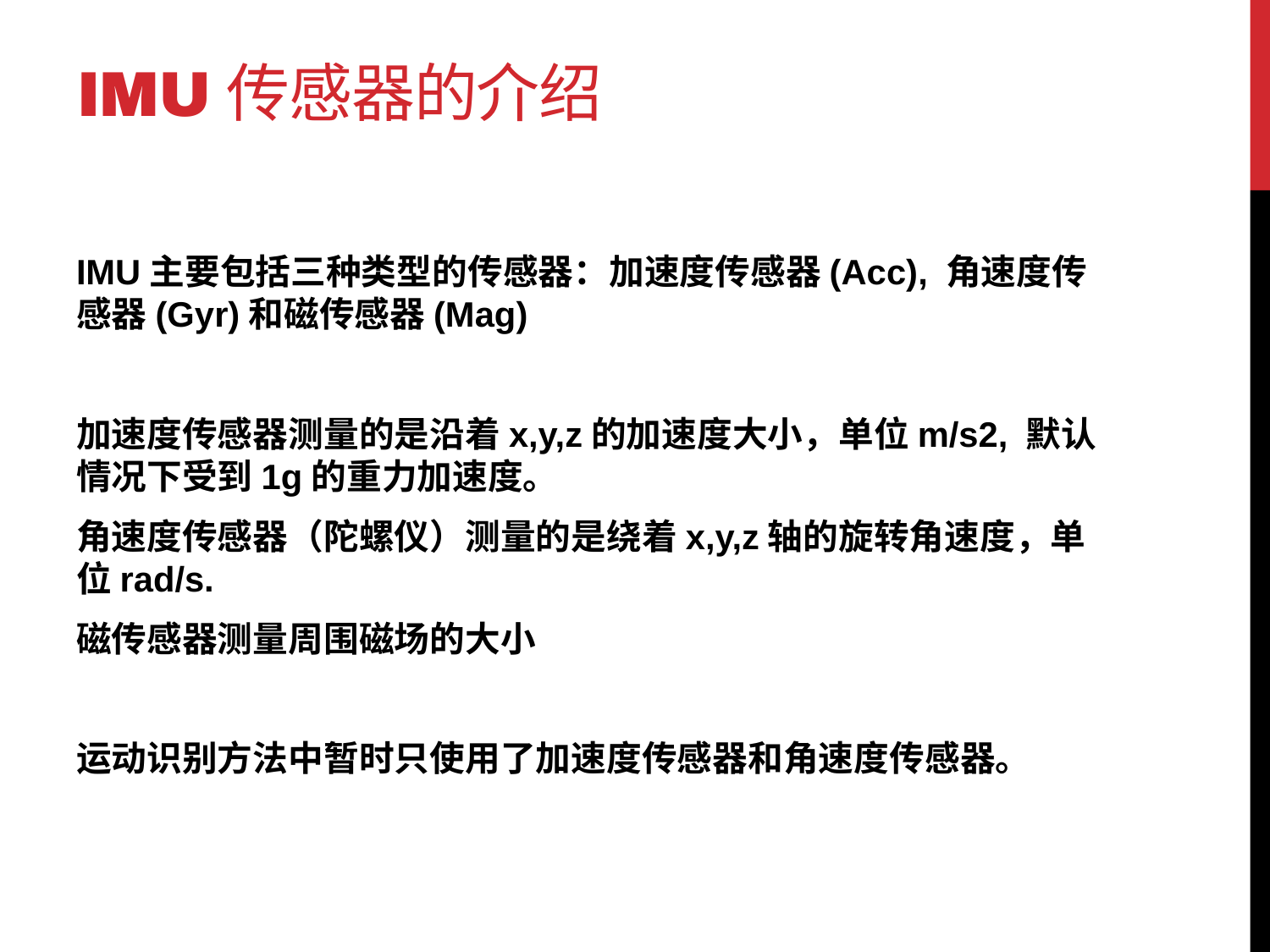

# IMU传感器的介绍
IMU主要包括三种类型的传感器：加速度传感器(Acc), 角速度传感器(Gyr)和磁传感器(Mag)

加速度传感器测量的是沿着x,y,z的加速度大小，单位m/s2, 默认情况下受到1g的重力加速度。
角速度传感器（陀螺仪）测量的是绕着x,y,z轴的旋转角速度，单位rad/s.
磁传感器测量周围磁场的大小

运动识别方法中暂时只使用了加速度传感器和角速度传感器。